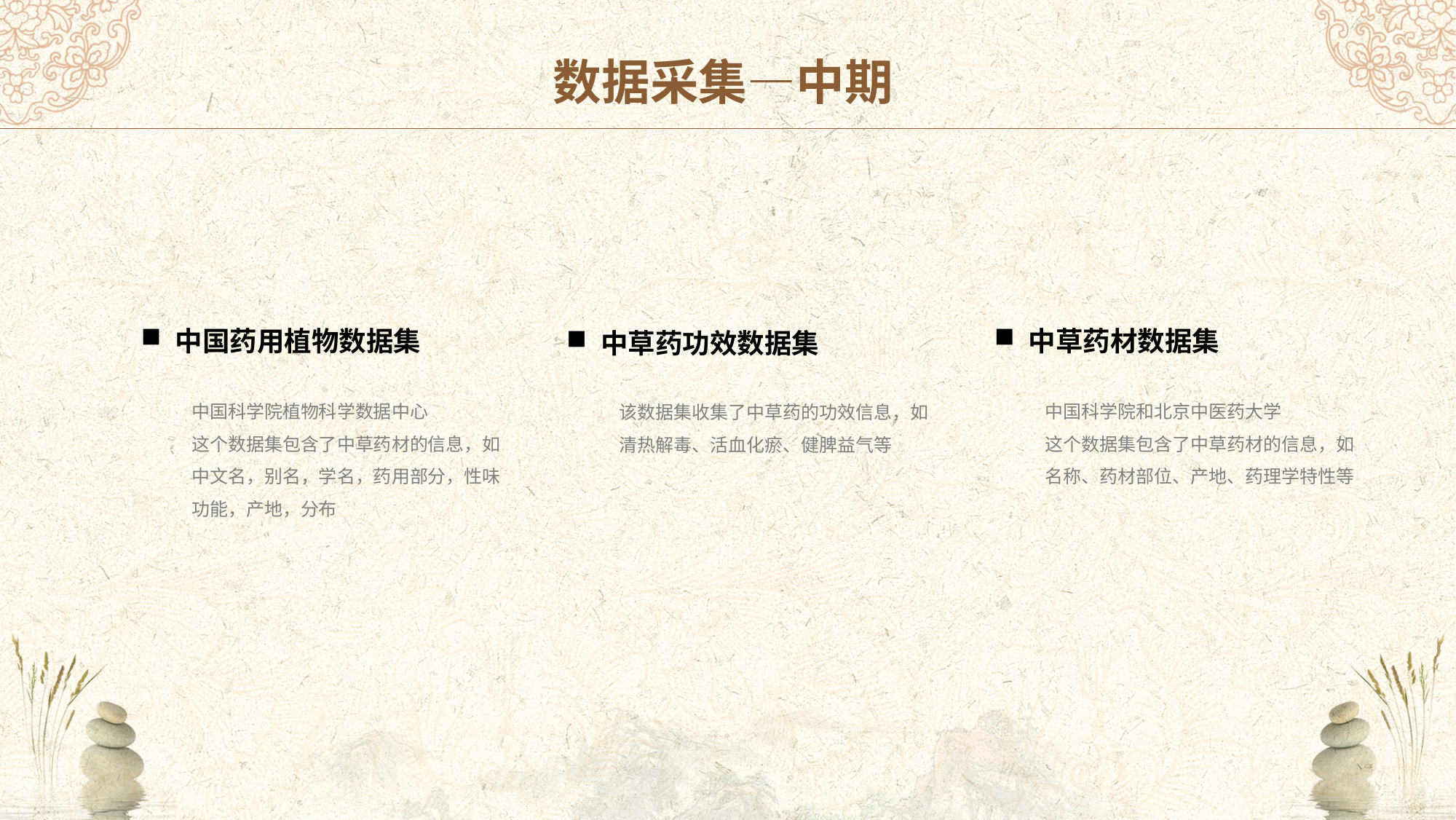

数据采集—中期
中国药用植物数据集
中草药材数据集
中草药功效数据集
中国科学院植物科学数据中心
这个数据集包含了中草药材的信息，如中文名，别名，学名，药用部分，性味功能，产地，分布
中国科学院和北京中医药大学
这个数据集包含了中草药材的信息，如名称、药材部位、产地、药理学特性等
该数据集收集了中草药的功效信息，如清热解毒、活血化瘀、健脾益气等